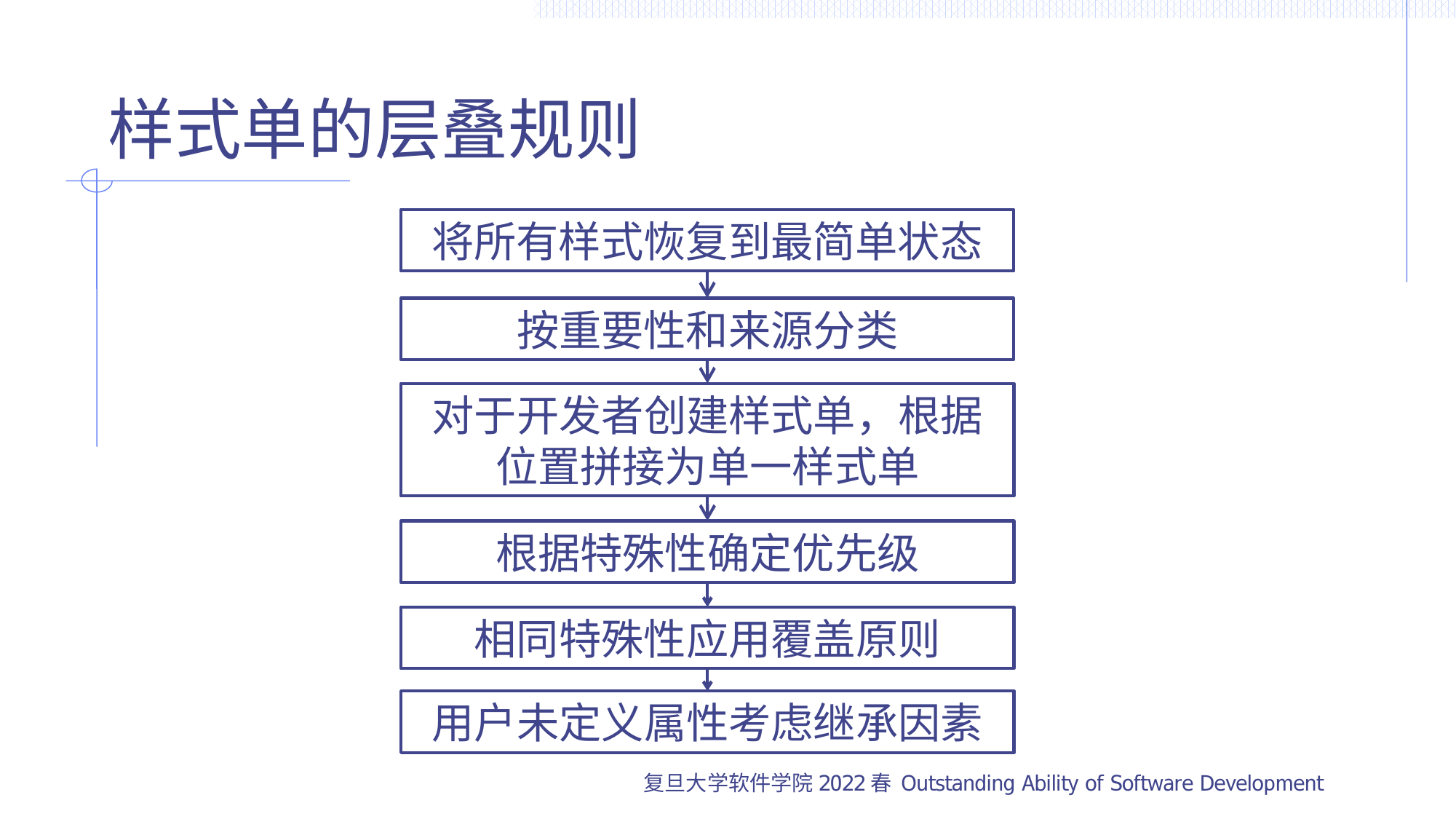

# 样式单的层叠规则
将所有样式恢复到最简单状态
按重要性和来源分类
对于开发者创建样式单，根据位置拼接为单一样式单
根据特殊性确定优先级
相同特殊性应用覆盖原则
用户未定义属性考虑继承因素